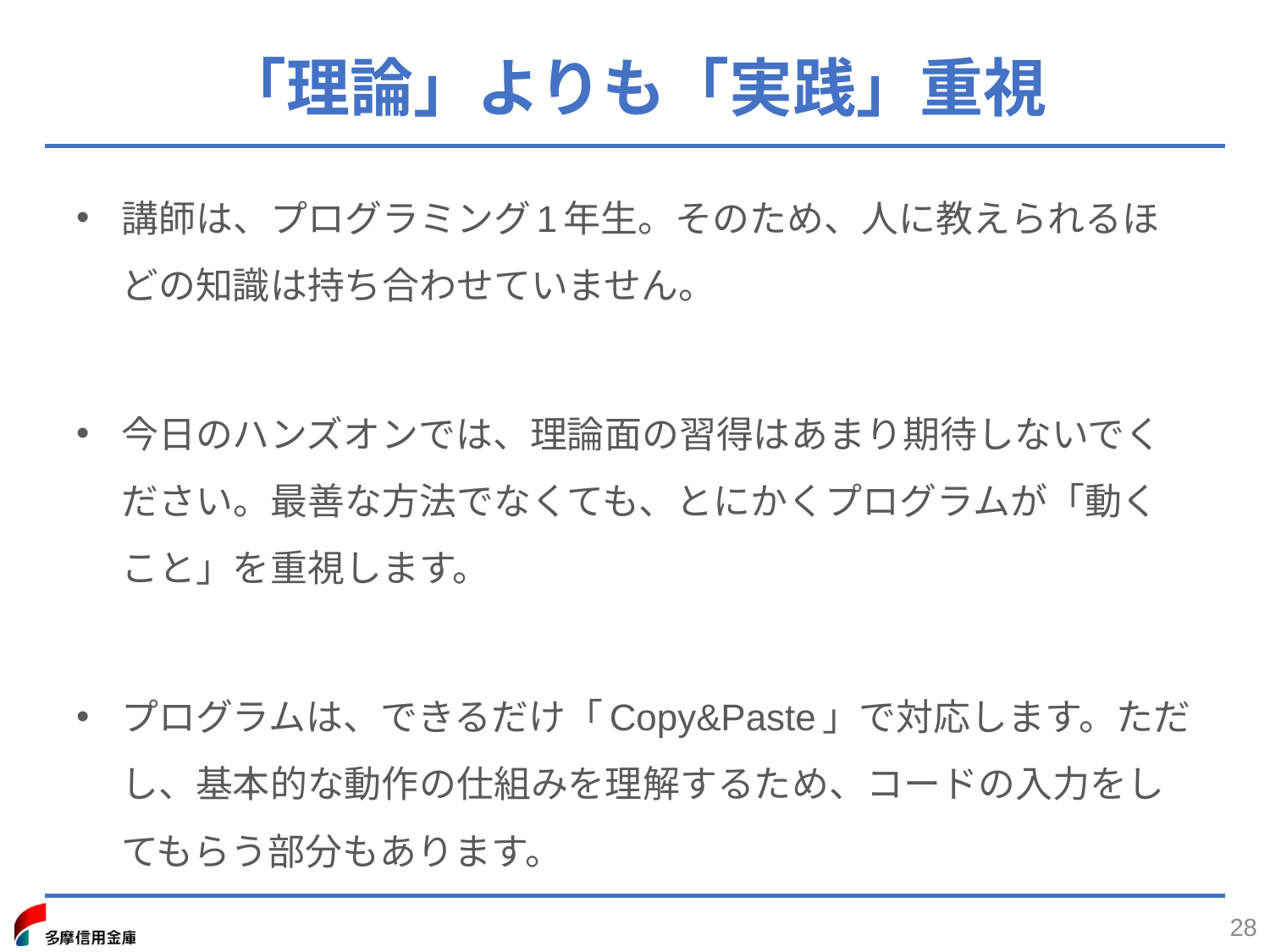

# 「理論」よりも「実践」重視
講師は、プログラミング1年生。そのため、人に教えられるほどの知識は持ち合わせていません。

今日のハンズオンでは、理論面の習得はあまり期待しないでください。最善な方法でなくても、とにかくプログラムが「動くこと」を重視します。

プログラムは、できるだけ「Copy&Paste」で対応します。ただし、基本的な動作の仕組みを理解するため、コードの入力をしてもらう部分もあります。
28